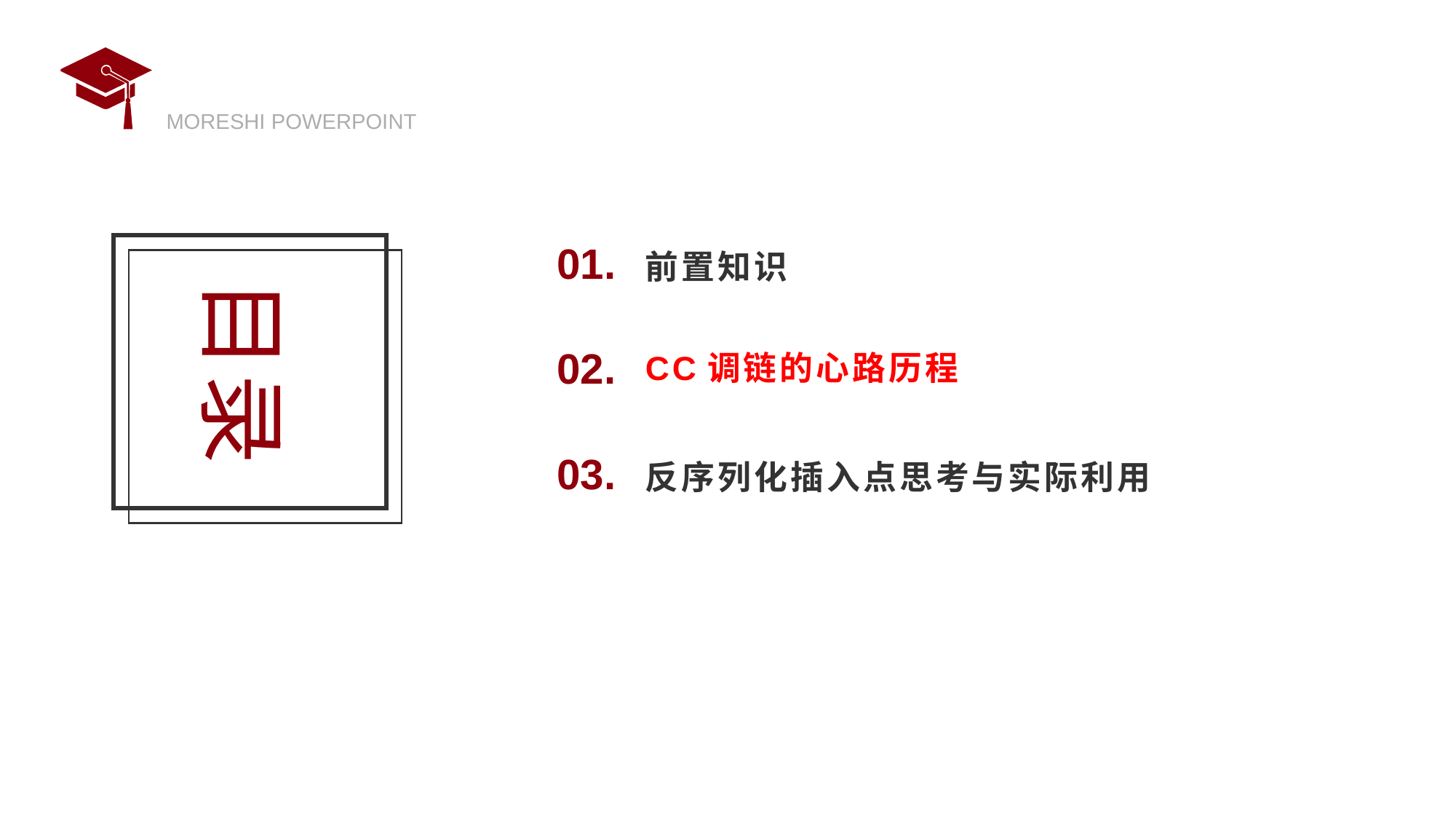

01.
前置知识

目录
CC调链的心路历程
02.
03.
反序列化插入点思考与实际利用